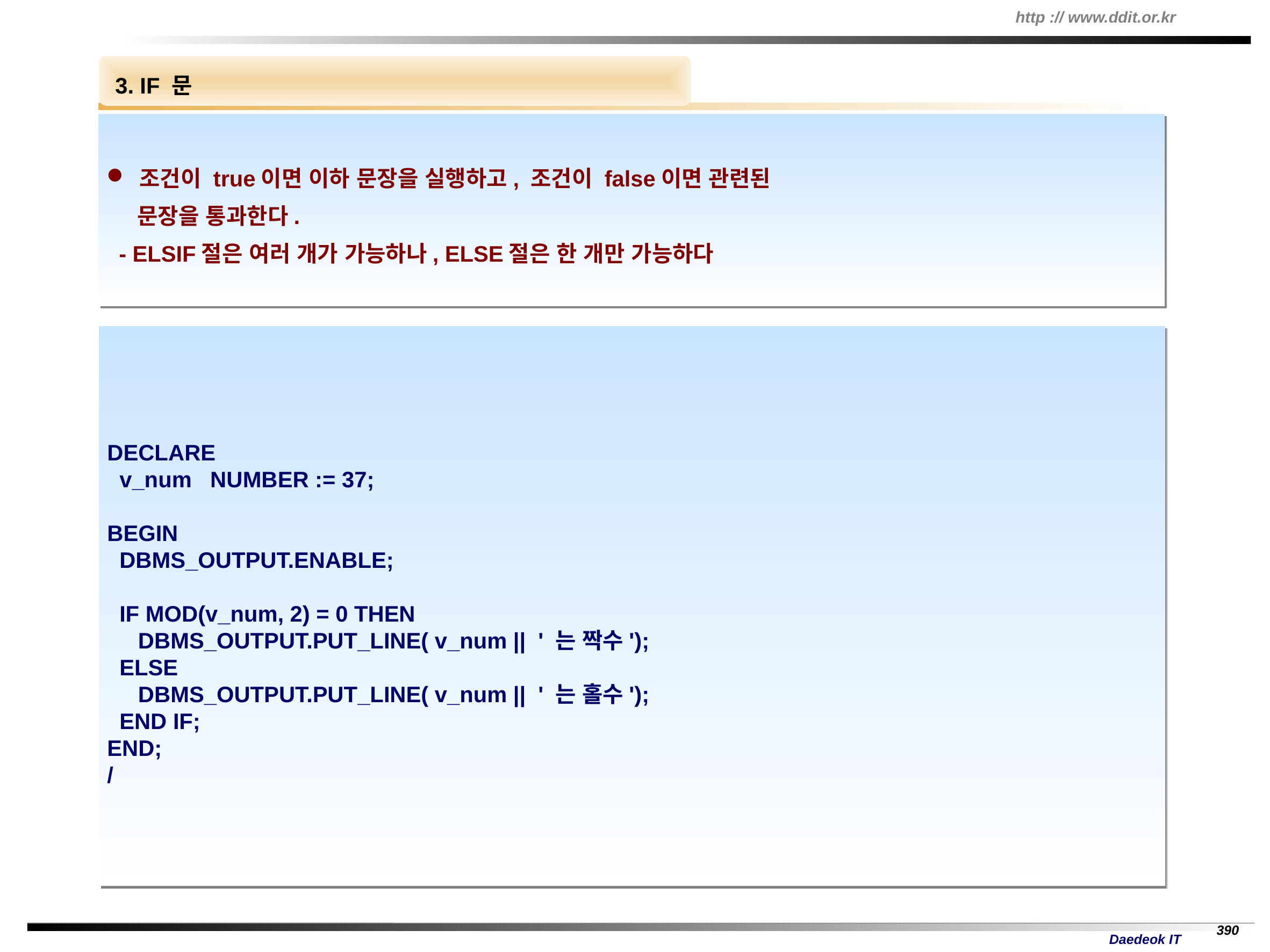

3. IF 문

 조건이 true이면 이하 문장을 실행하고, 조건이 false이면 관련된
    문장을 통과한다.
  - ELSIF절은 여러 개가 가능하나, ELSE절은 한 개만 가능하다

DECLARE
  v_num   NUMBER := 37;

BEGIN
  DBMS_OUTPUT.ENABLE;

  IF MOD(v_num, 2) = 0 THEN
     DBMS_OUTPUT.PUT_LINE( v_num ||  ' 는 짝수');
  ELSE
     DBMS_OUTPUT.PUT_LINE( v_num ||  ' 는 홀수');
  END IF;
END;
/